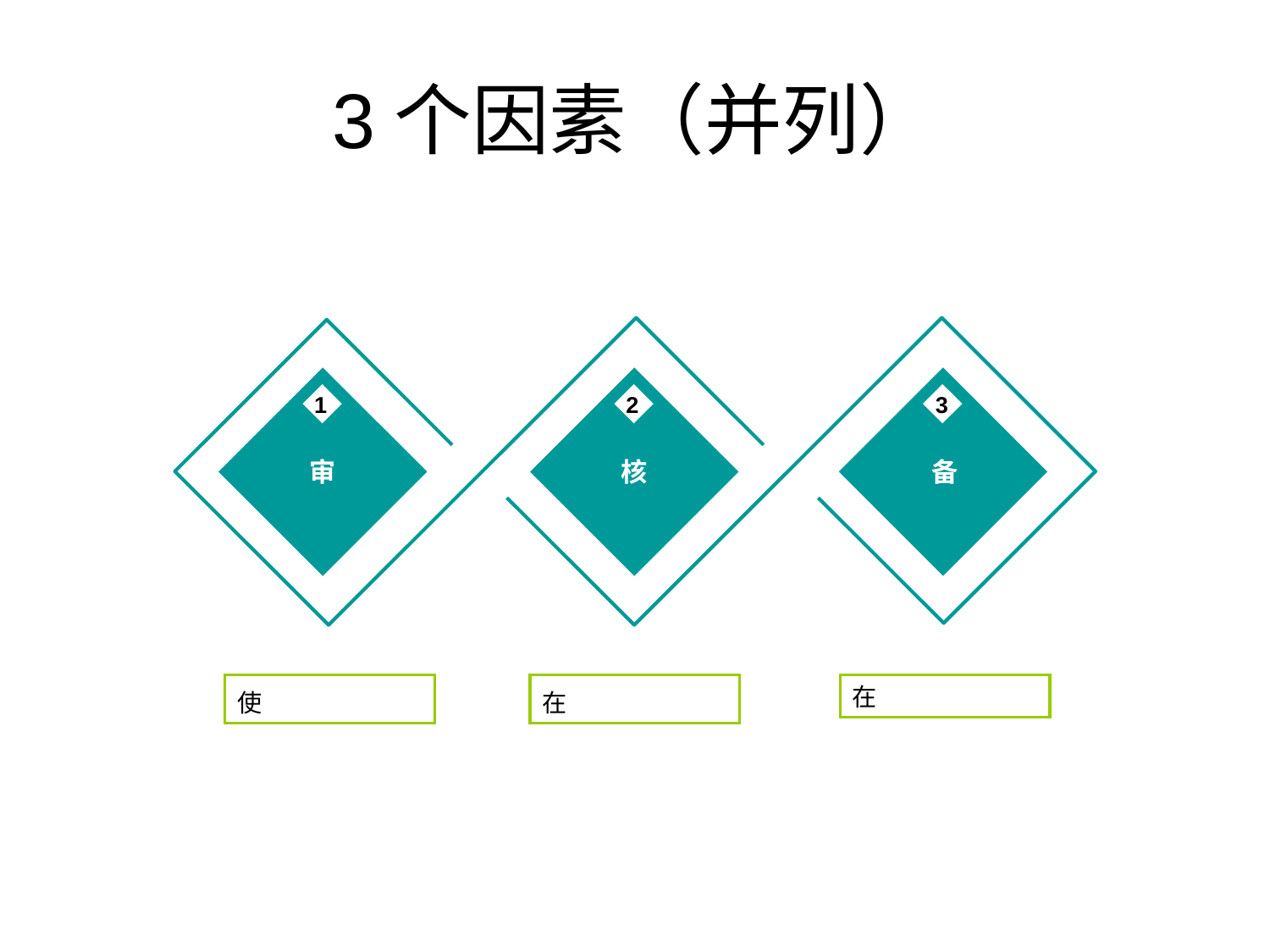

# 3个因素（并列）

1
2
3

审
核
备
使
在
在